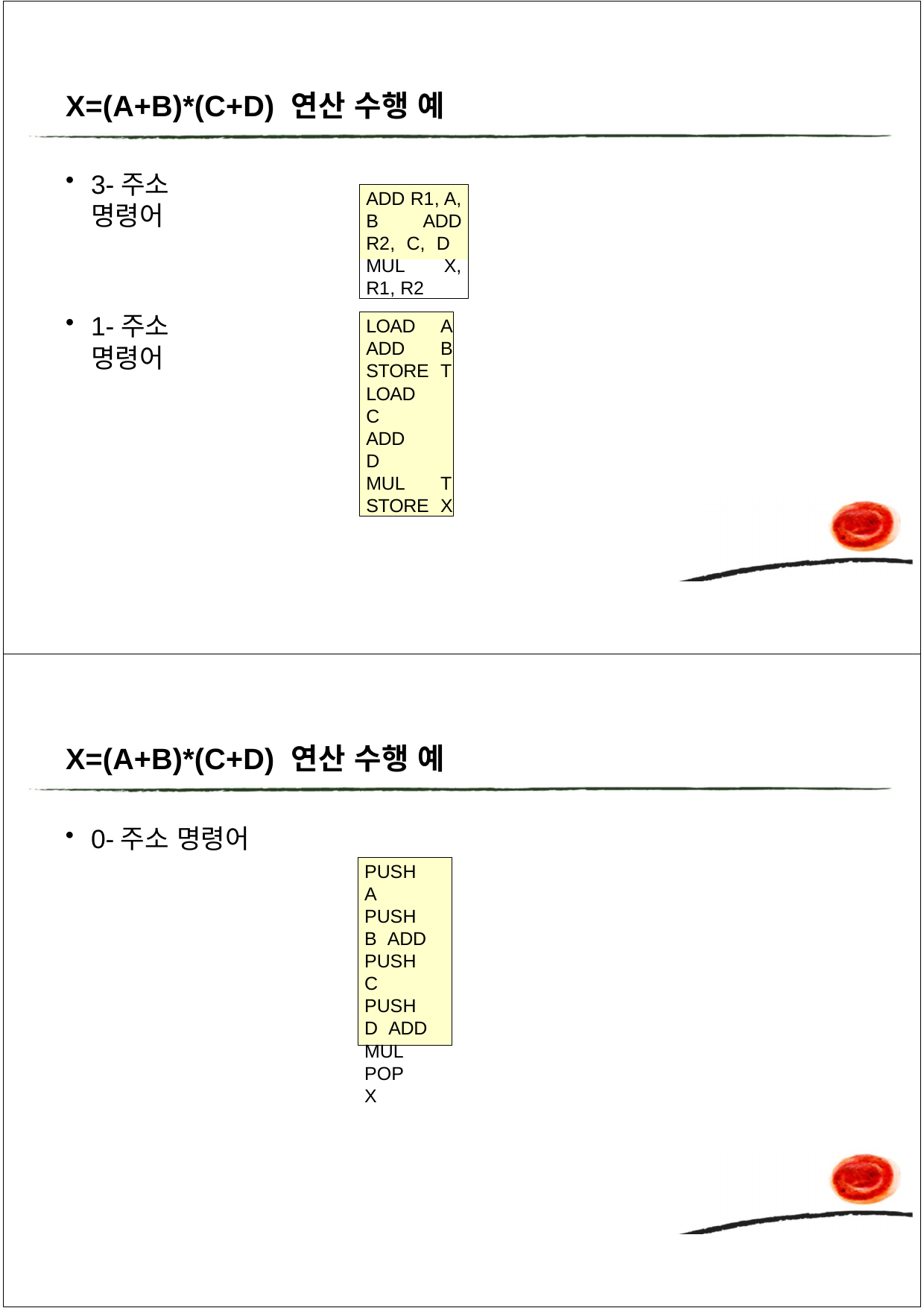

X=(A+B)*(C+D) 연산 수행 예
3-주소 명령어

ADD R1, A, B  ADD R2, C, D  MUL X, R1, R2
1-주소 명령어
LOAD	A
ADD	B
STORE	T
LOAD	C
ADD	D
MUL	T
STORE	X

X=(A+B)*(C+D) 연산 수행 예

0-주소 명령어

PUSH	A
PUSH	B  ADD
PUSH	C
PUSH	D  ADD
MUL
POP	X